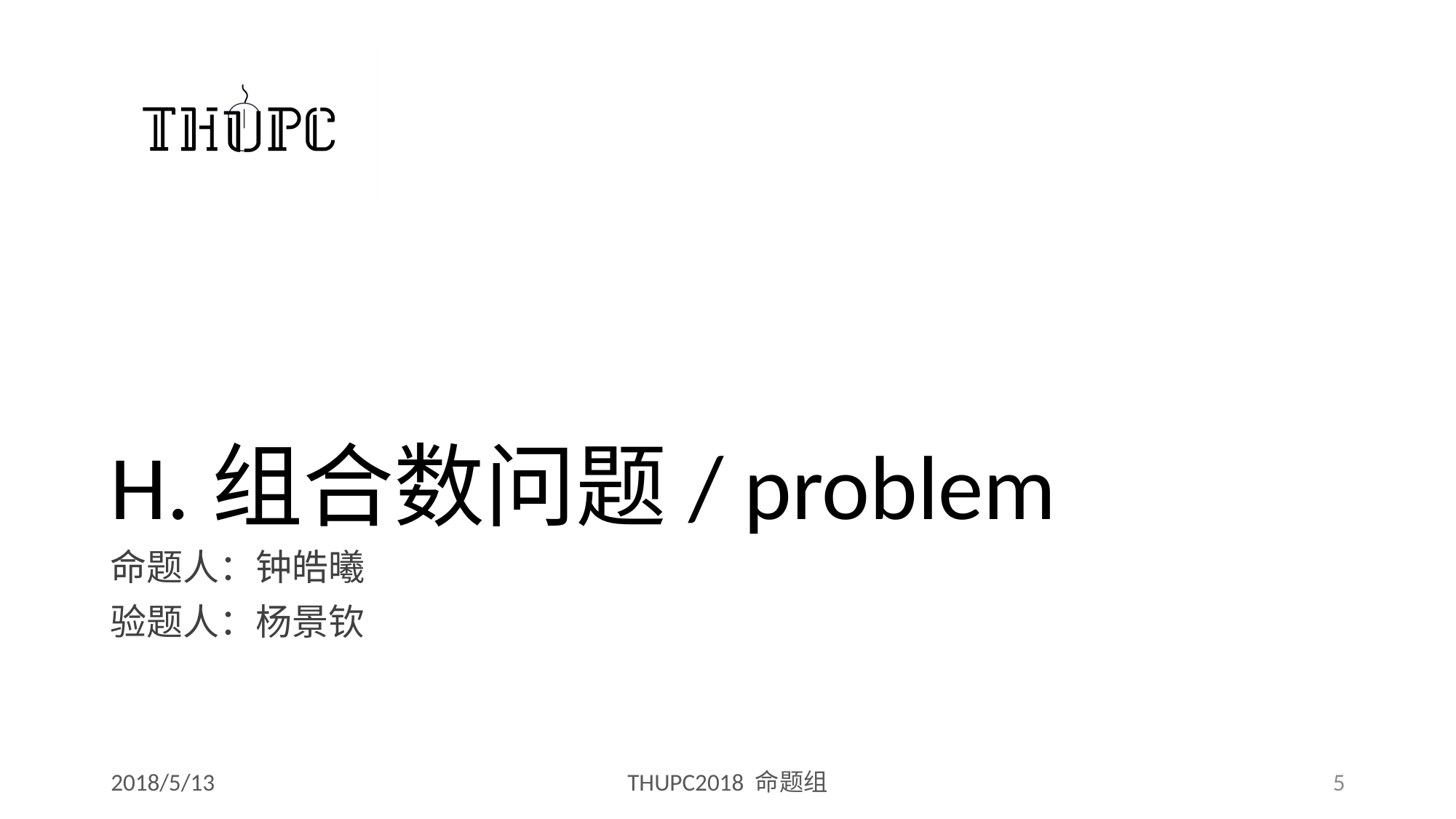

# H.组合数问题/ problem
命题人：钟皓曦
验题人：杨景钦
2018/5/13
THUPC2018 命题组
5